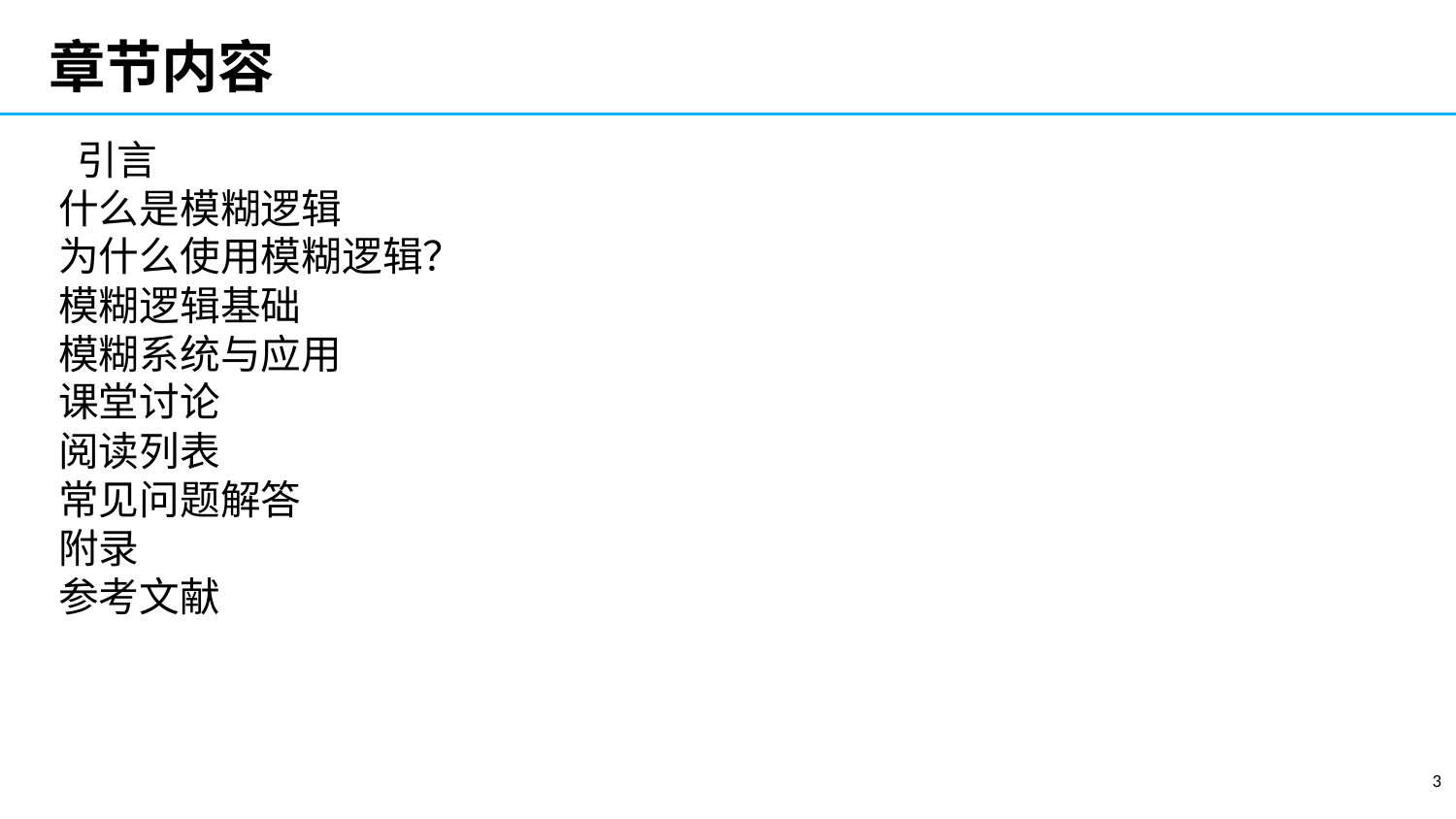

# 章节内容
 引言
什么是模糊逻辑
为什么使用模糊逻辑？
模糊逻辑基础
模糊系统与应用
课堂讨论
阅读列表
常见问题解答
附录
参考文献
3